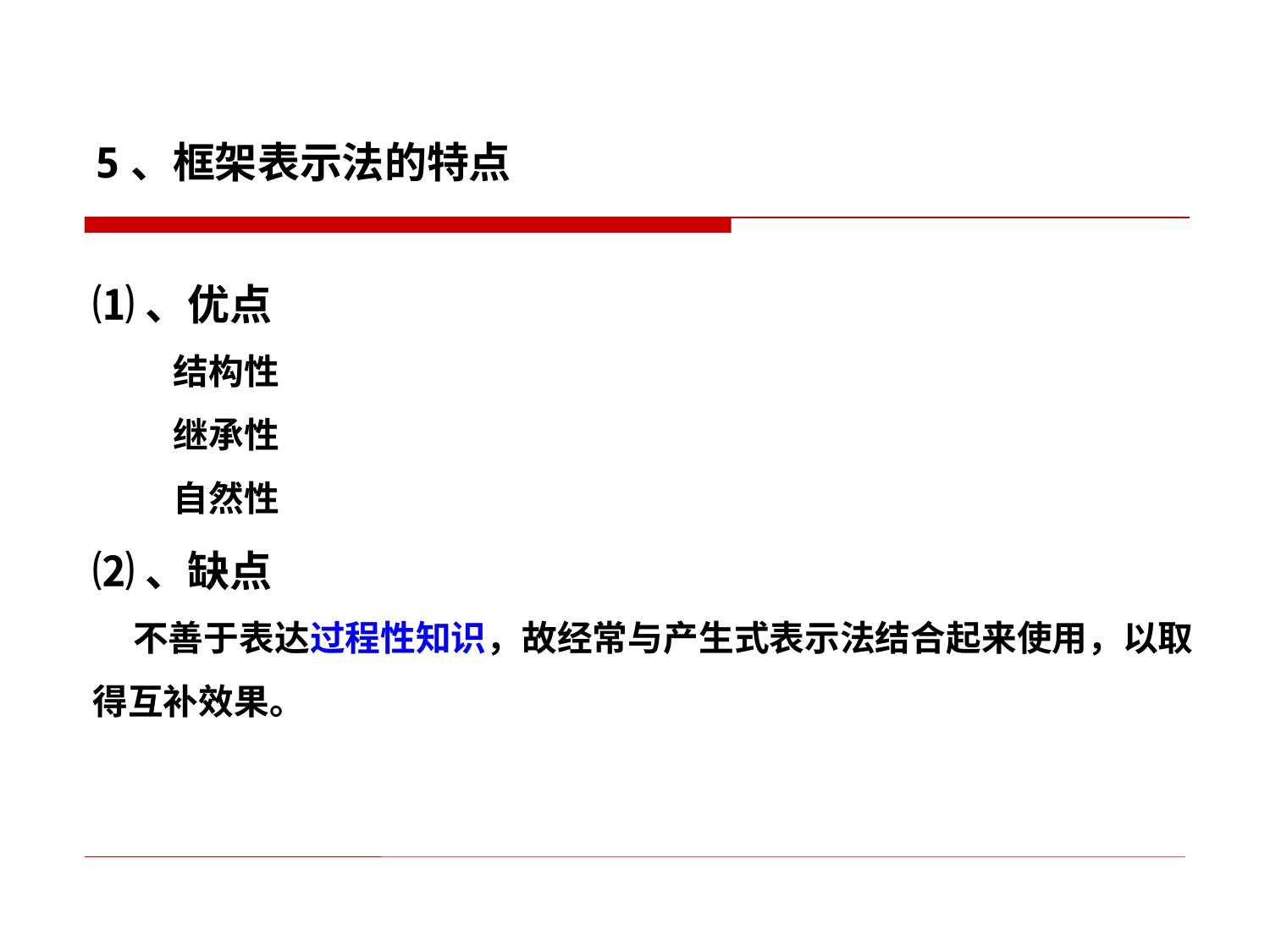

5、框架表示法的特点
⑴、优点
         结构性
         继承性
         自然性
⑵、缺点
    不善于表达过程性知识，故经常与产生式表示法结合起来使用，以取得互补效果。